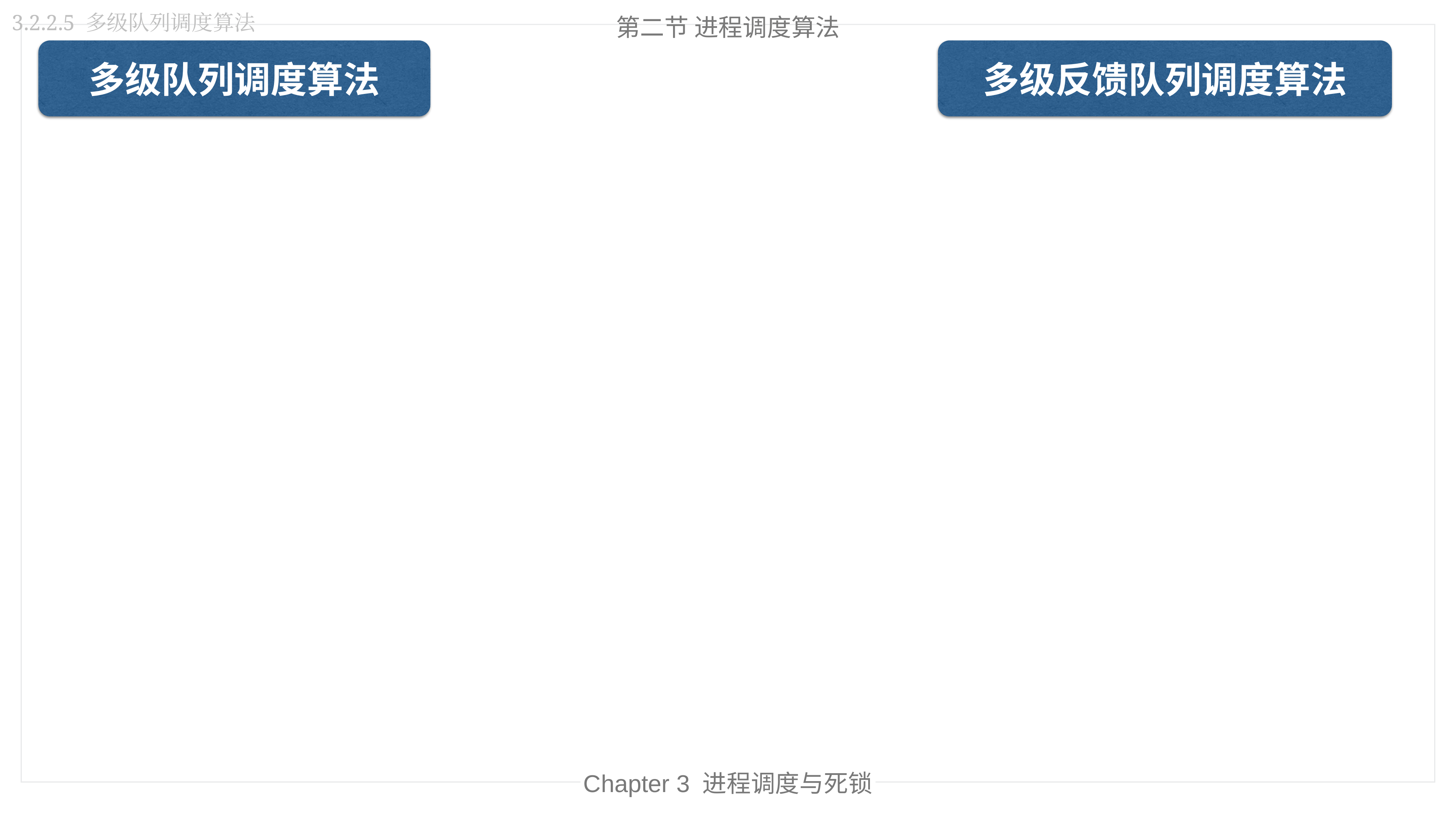

3.2.2.5 多级队列调度算法
第二节 进程调度算法
多级队列调度算法
多级反馈队列调度算法
Chapter 3 进程调度与死锁